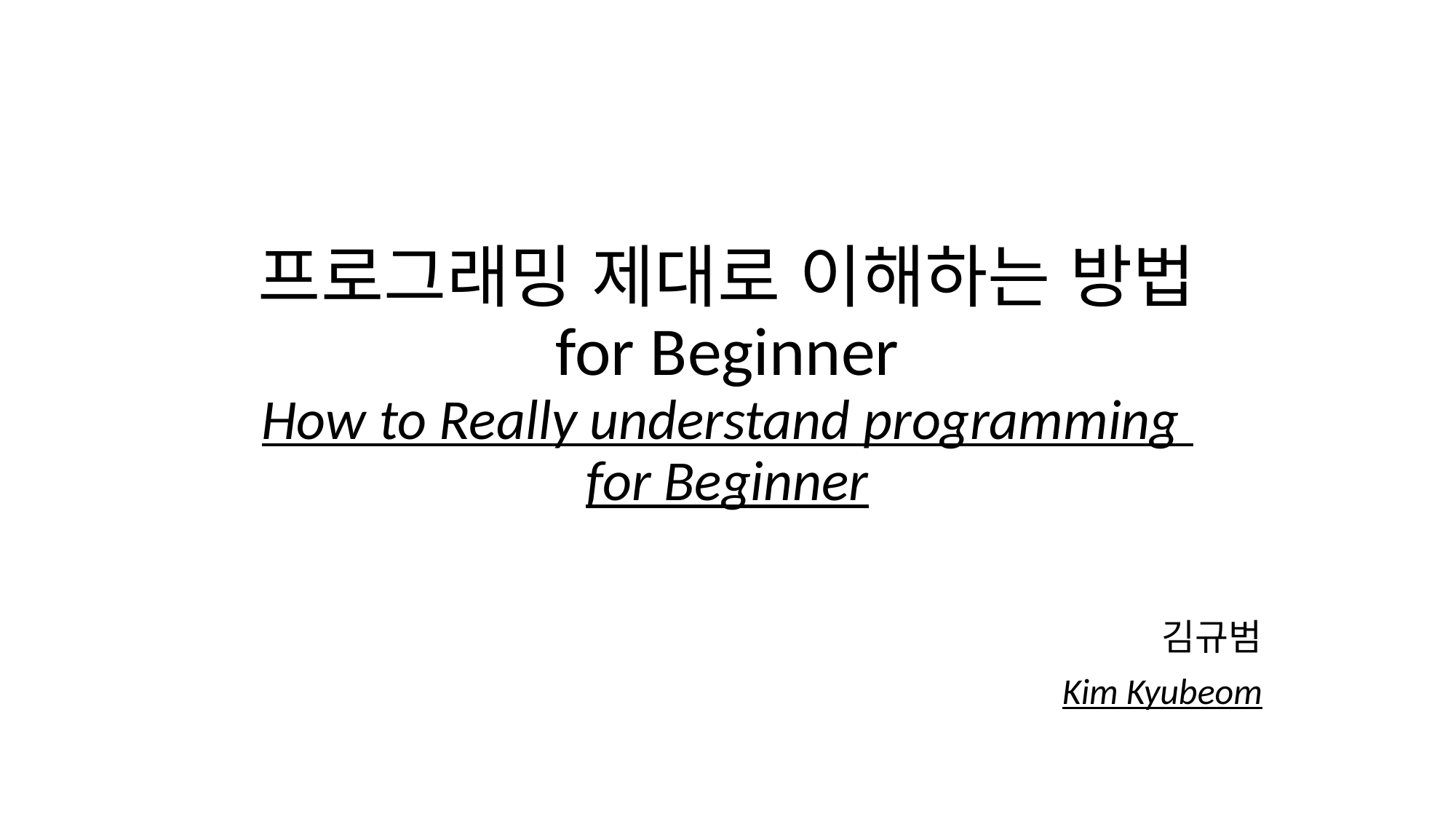

# 프로그래밍 제대로 이해하는 방법 for Beginner How to Really understand programming for Beginner

김규범
Kim Kyubeom